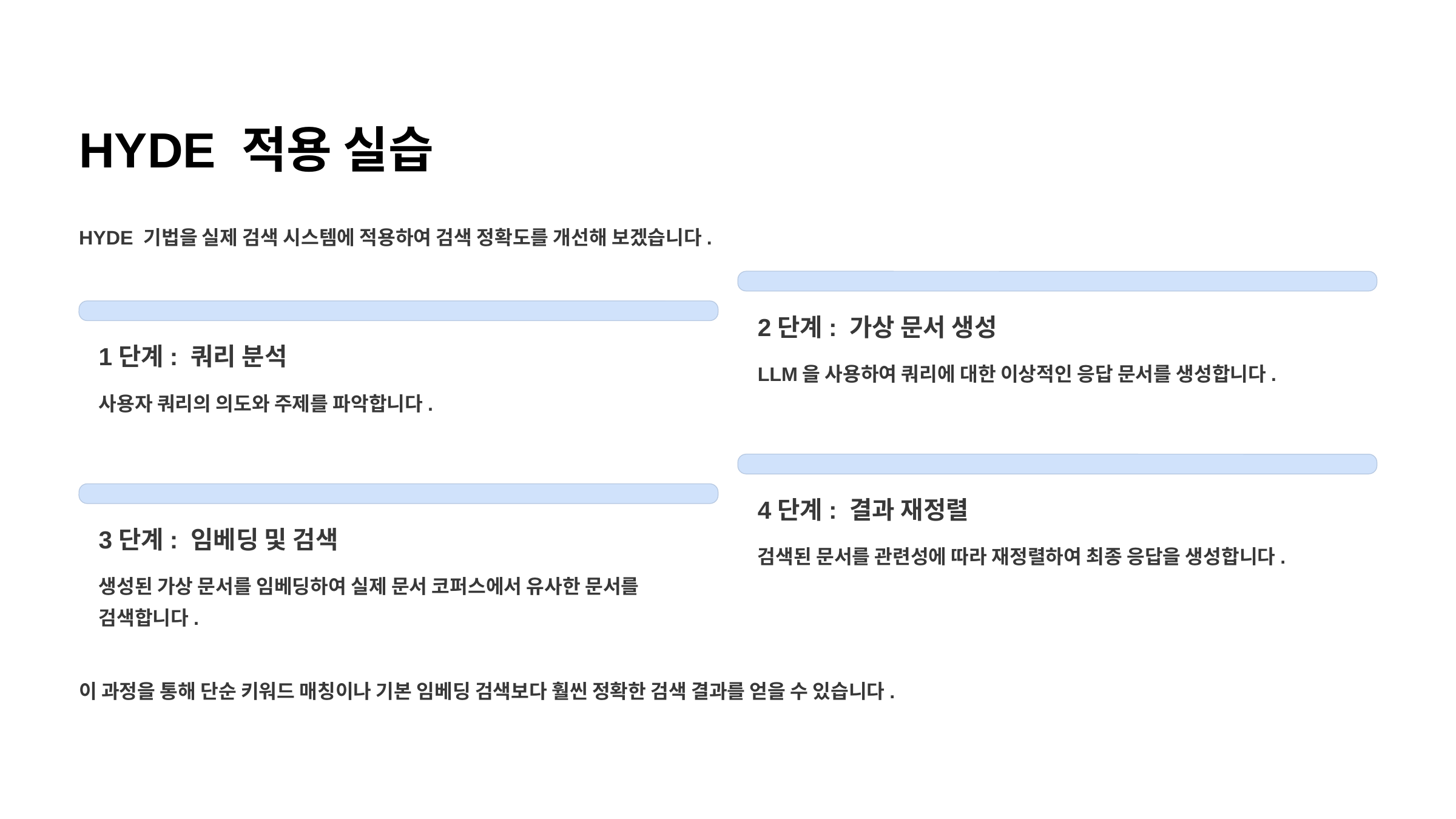

HYDE 적용 실습
HYDE 기법을 실제 검색 시스템에 적용하여 검색 정확도를 개선해 보겠습니다.

2단계: 가상 문서 생성
1단계: 쿼리 분석
LLM을 사용하여 쿼리에 대한 이상적인 응답 문서를 생성합니다.
사용자 쿼리의 의도와 주제를 파악합니다.

4단계: 결과 재정렬
3단계: 임베딩 및 검색
검색된 문서를 관련성에 따라 재정렬하여 최종 응답을 생성합니다.
생성된 가상 문서를 임베딩하여 실제 문서 코퍼스에서 유사한 문서를 검색합니다.
이 과정을 통해 단순 키워드 매칭이나 기본 임베딩 검색보다 훨씬 정확한 검색 결과를 얻을 수 있습니다.